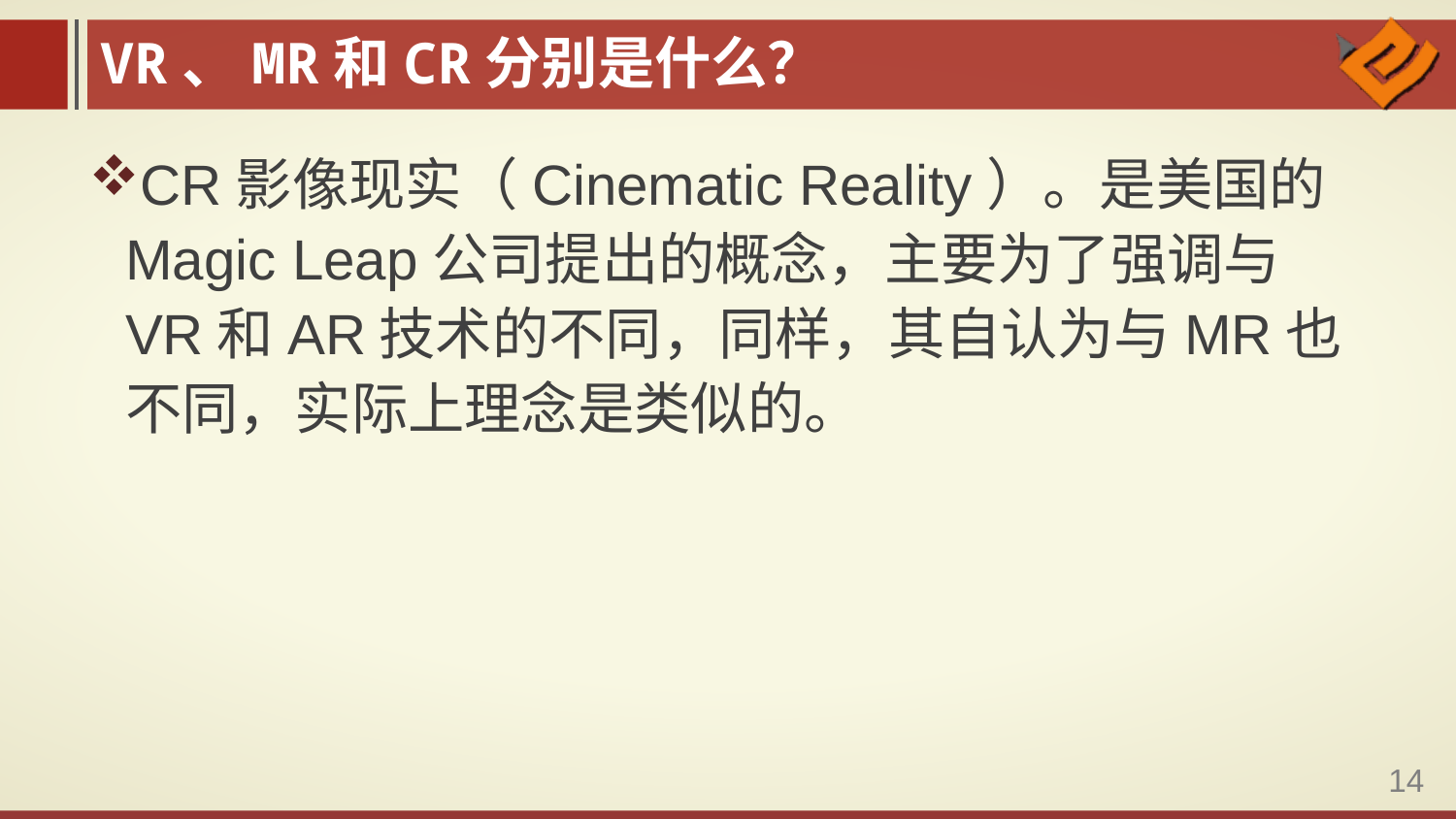

VR、MR和CR分别是什么？
CR影像现实（Cinematic Reality）。是美国的Magic Leap公司提出的概念，主要为了强调与VR和AR技术的不同，同样，其自认为与MR也不同，实际上理念是类似的。